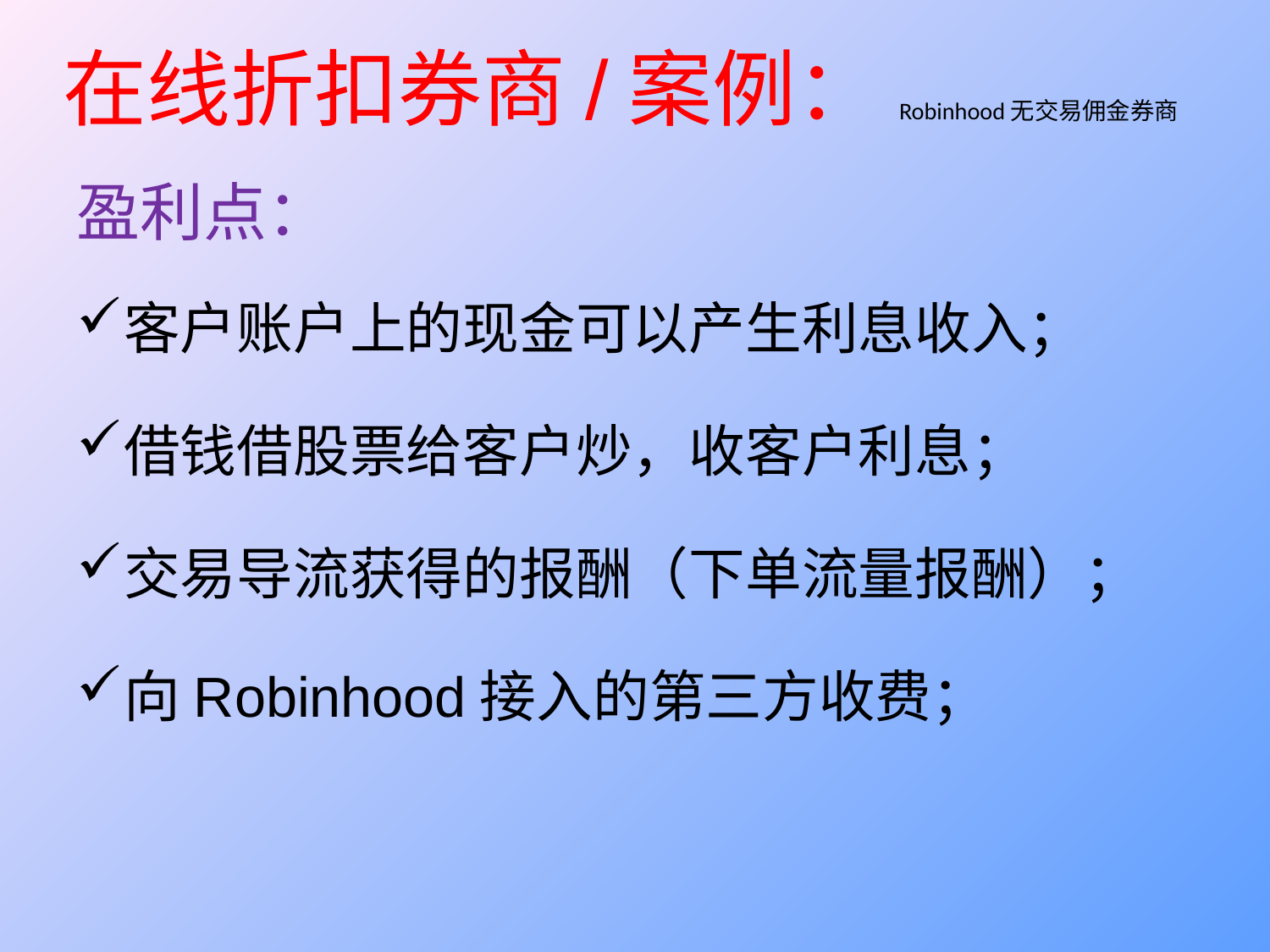

# 在线折扣券商/案例：Robinhood无交易佣金券商
盈利点：
客户账户上的现金可以产生利息收入；
借钱借股票给客户炒，收客户利息；
交易导流获得的报酬（下单流量报酬）；
向Robinhood接入的第三方收费；